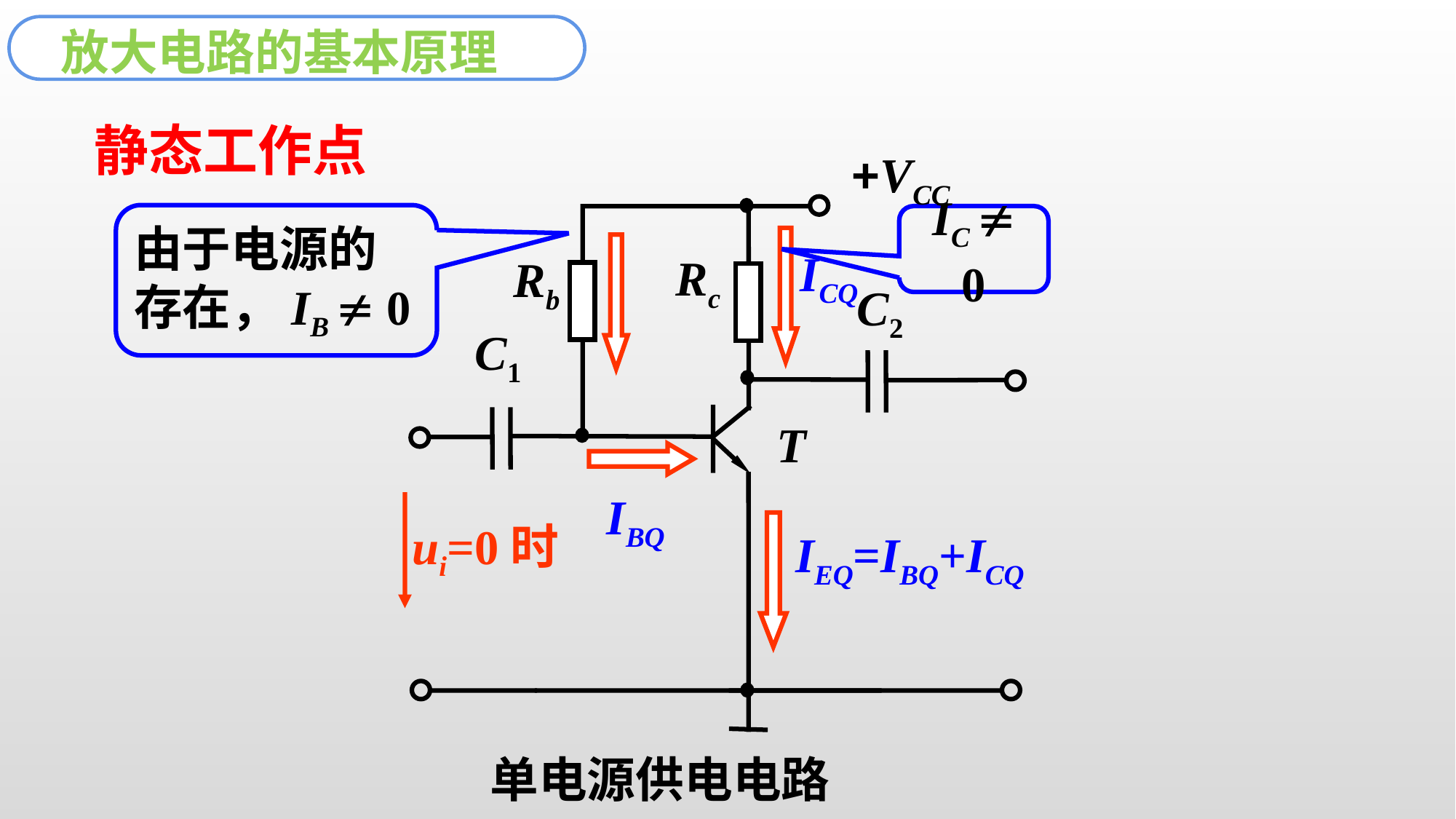

放大电路的基本原理
静态工作点
+VCC

Rc
Rb

C2
C1

T

由于电源的存在，IB ≠ 0
IC ≠ 0

ICQ

IBQ

ui=0时

IEQ=IBQ+ICQ
单电源供电电路